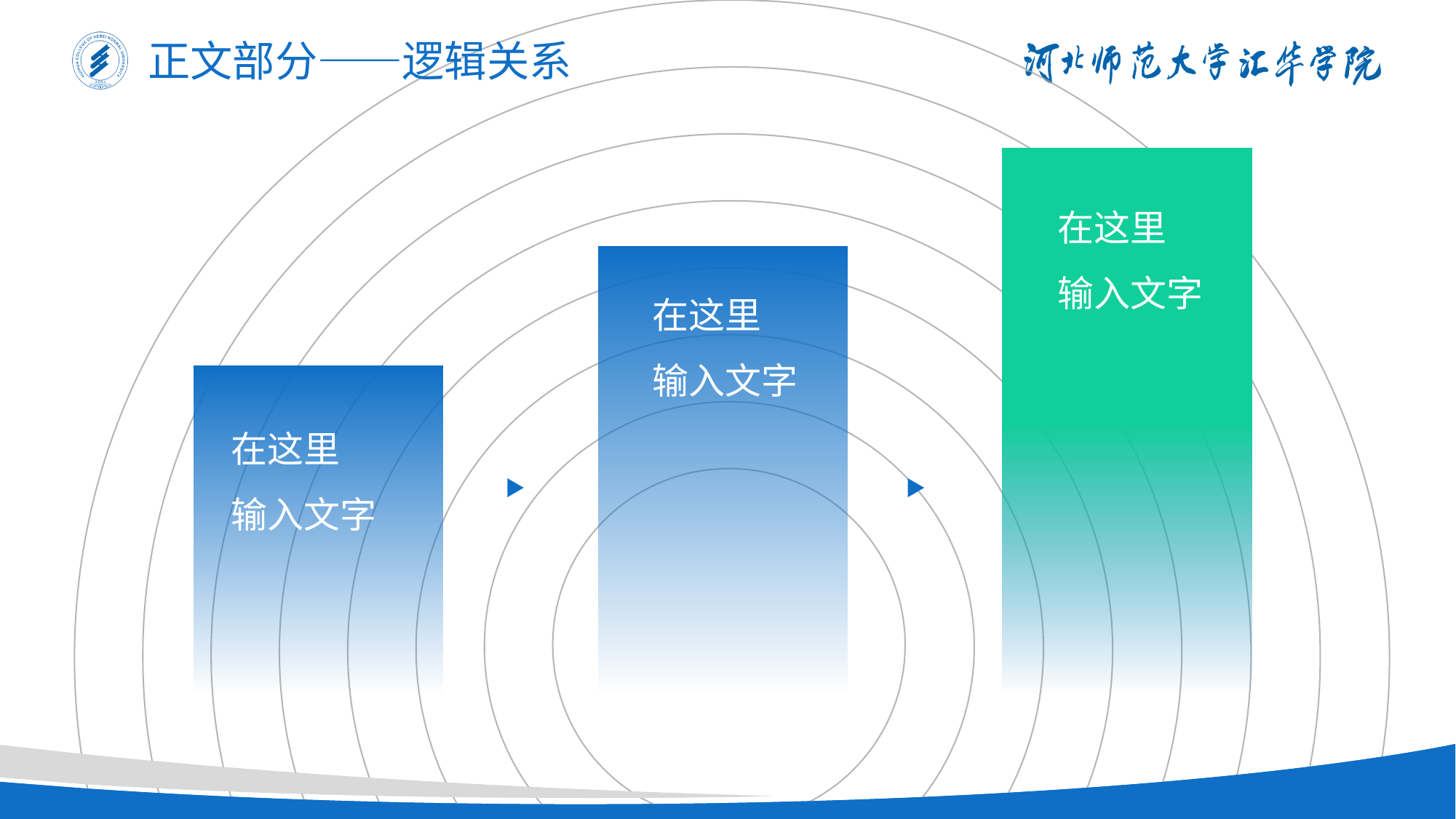

正文部分——逻辑关系

在这里
输入文字

在这里
输入文字

在这里
输入文字